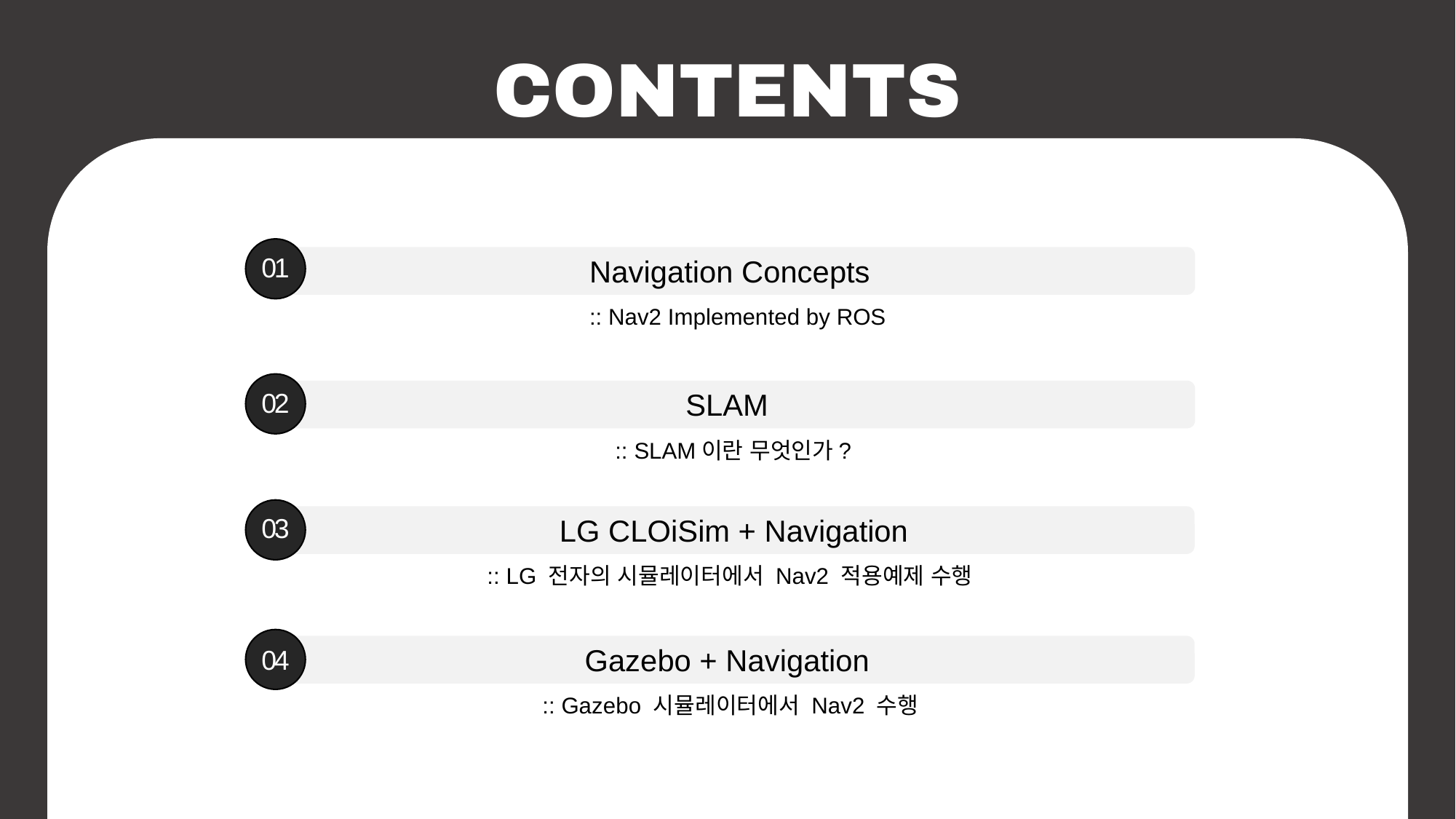

CONTENTS

01

Navigation Concepts
:: Nav2 Implemented by ROS

02

SLAM
:: SLAM이란 무엇인가?

03

LG CLOiSim + Navigation
:: LG 전자의 시뮬레이터에서 Nav2 적용예제 수행

04

Gazebo + Navigation
:: Gazebo 시뮬레이터에서 Nav2 수행